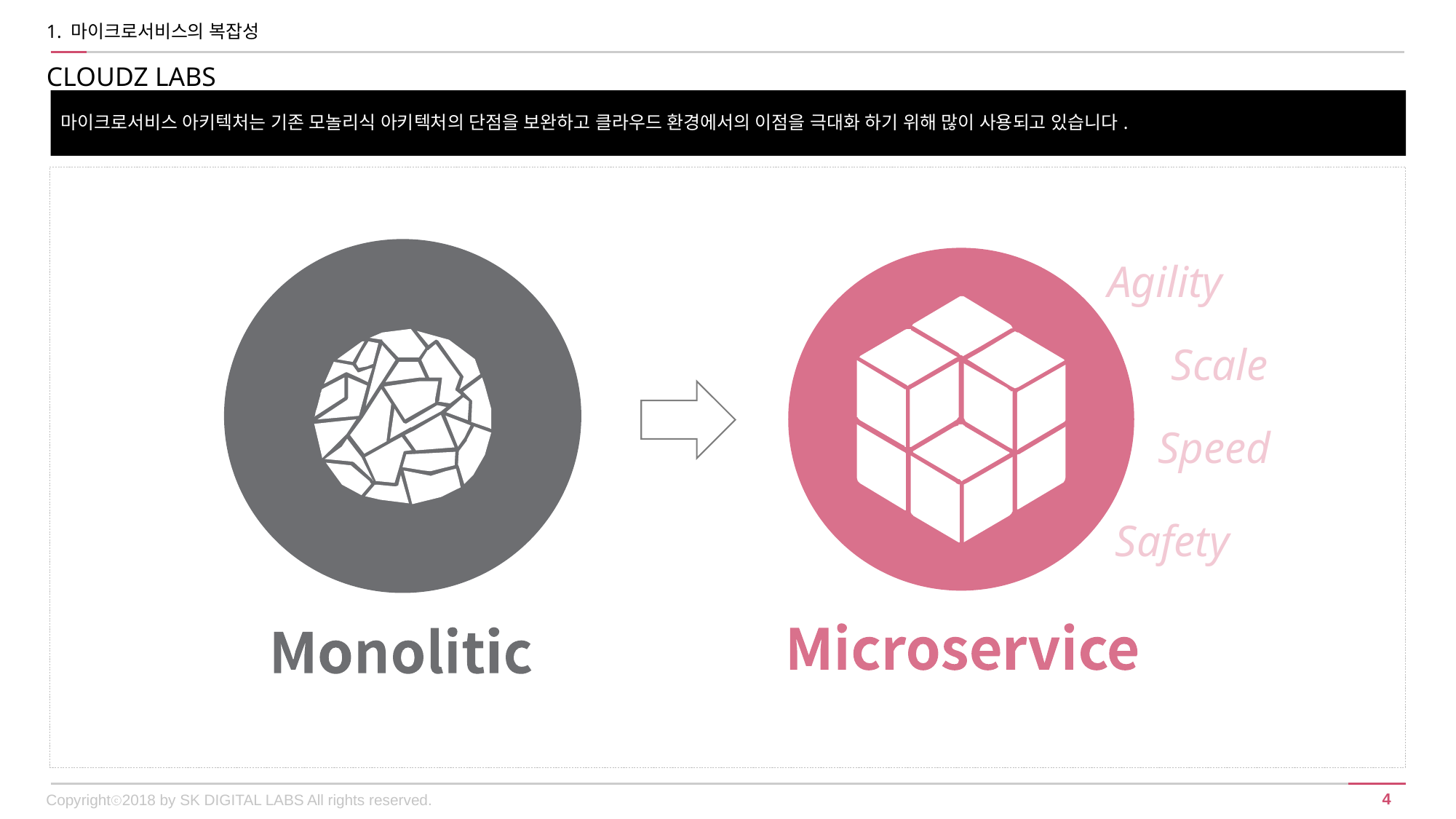

1. 마이크로서비스의 복잡성

CLOUDZ LABS
마이크로서비스 아키텍처는 기존 모놀리식 아키텍처의 단점을 보완하고 클라우드 환경에서의 이점을 극대화 하기 위해 많이 사용되고 있습니다.

Agility
Scale
Speed
Safety
Copyrightⓒ2018 by SK DIGITAL LABS All rights reserved.